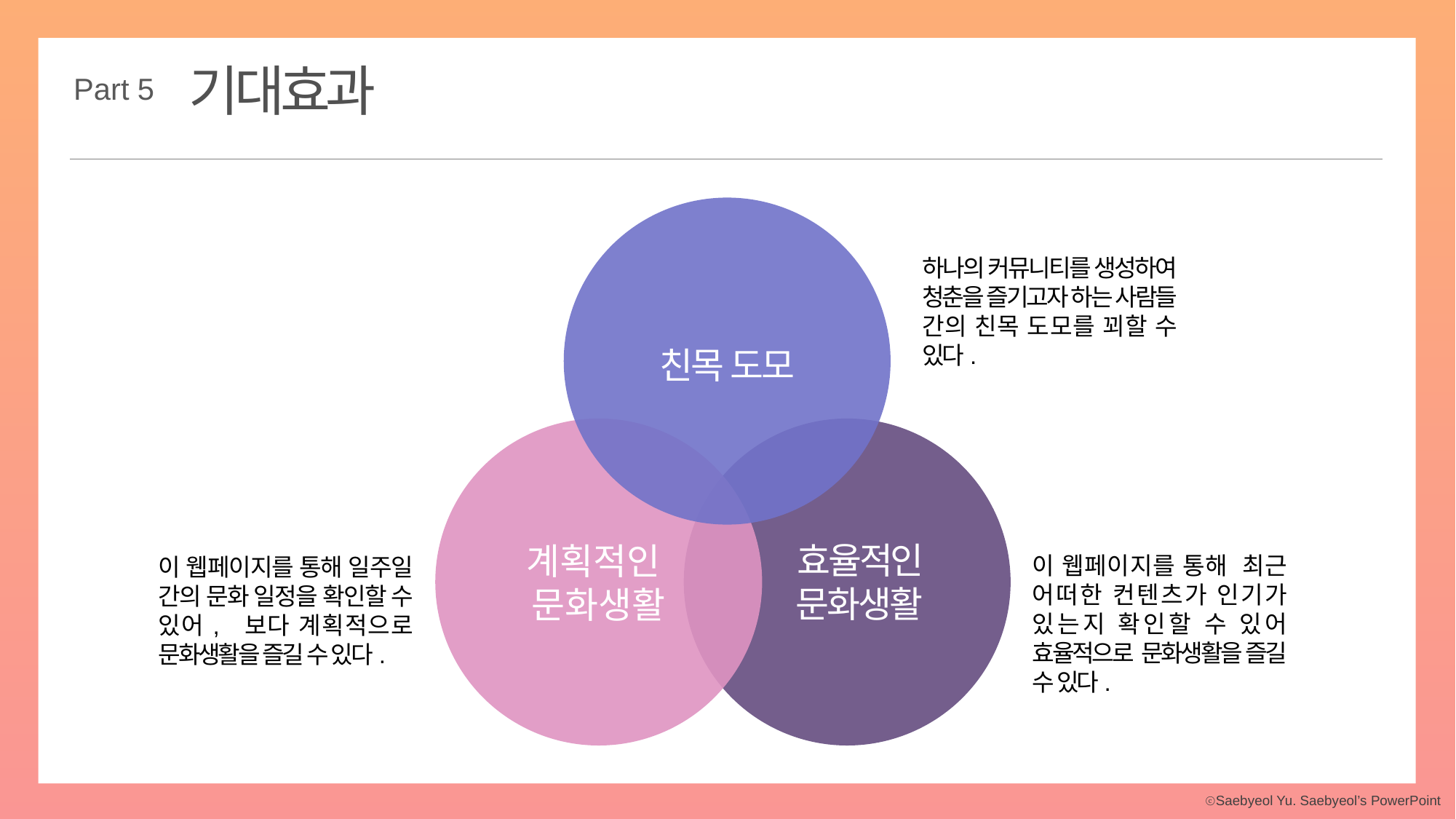

기대효과
Part 5

하나의 커뮤니티를 생성하여 청춘을 즐기고자 하는 사람들 간의 친목 도모를 꾀할 수 있다.
친목 도모
계획적인
문화생활

효율적인 문화생활
이 웹페이지를 통해  최근 어떠한 컨텐츠가 인기가 있는지 확인할 수 있어 효율적으로  문화생활을 즐길 수 있다.
이 웹페이지를 통해 일주일 간의 문화 일정을 확인할 수 있어,  보다 계획적으로 문화생활을 즐길 수 있다.